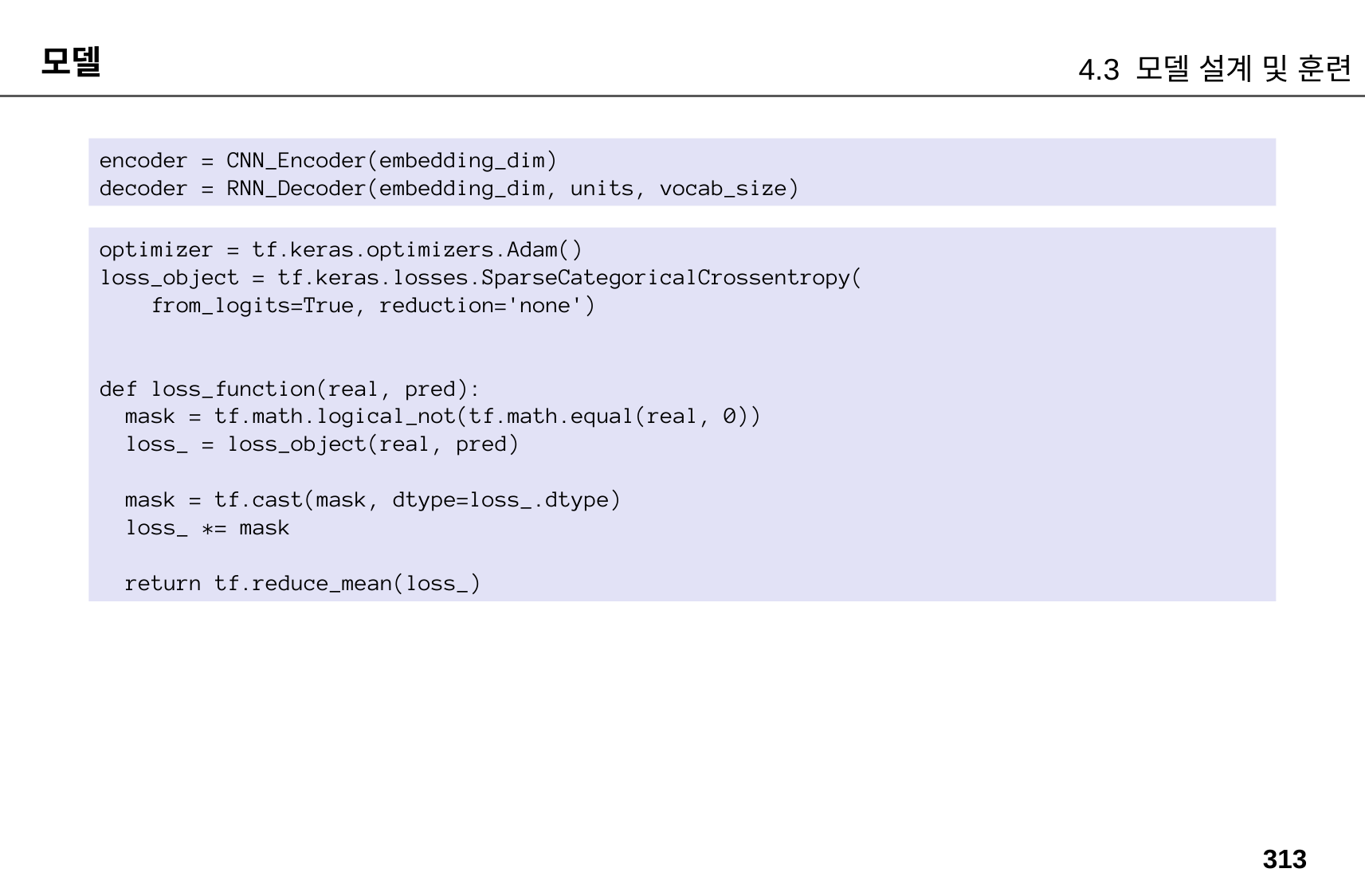

모델
4.3 모델 설계 및 훈련
encoder = CNN_Encoder(embedding_dim)
decoder = RNN_Decoder(embedding_dim, units, vocab_size)
optimizer = tf.keras.optimizers.Adam()
loss_object = tf.keras.losses.SparseCategoricalCrossentropy(
    from_logits=True, reduction='none')

def loss_function(real, pred):
  mask = tf.math.logical_not(tf.math.equal(real, 0))
  loss_ = loss_object(real, pred)

  mask = tf.cast(mask, dtype=loss_.dtype)
  loss_ *= mask

  return tf.reduce_mean(loss_)